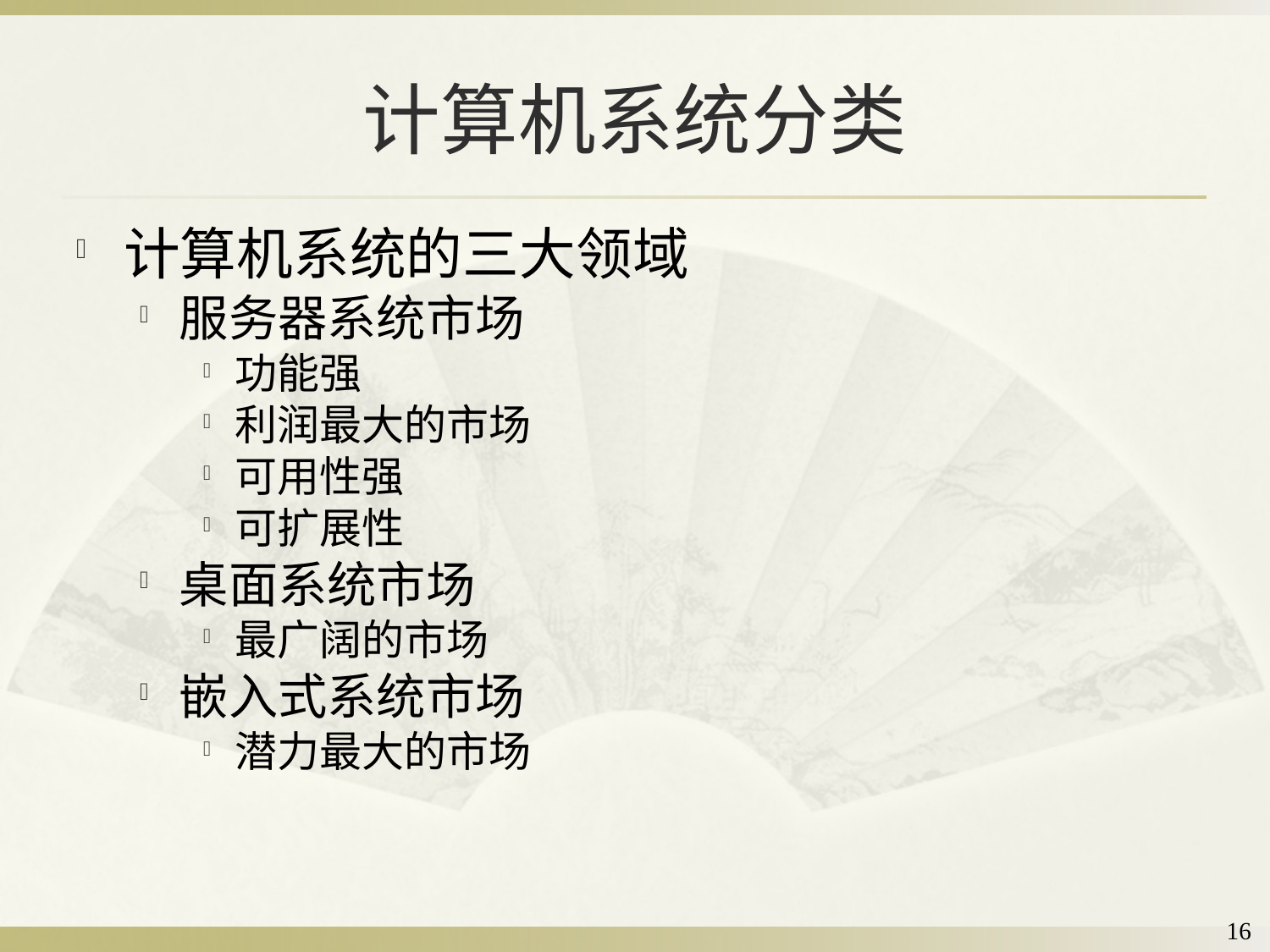

# 计算机系统分类
计算机系统的三大领域
服务器系统市场
功能强
利润最大的市场
可用性强
可扩展性
桌面系统市场
最广阔的市场
嵌入式系统市场
潜力最大的市场